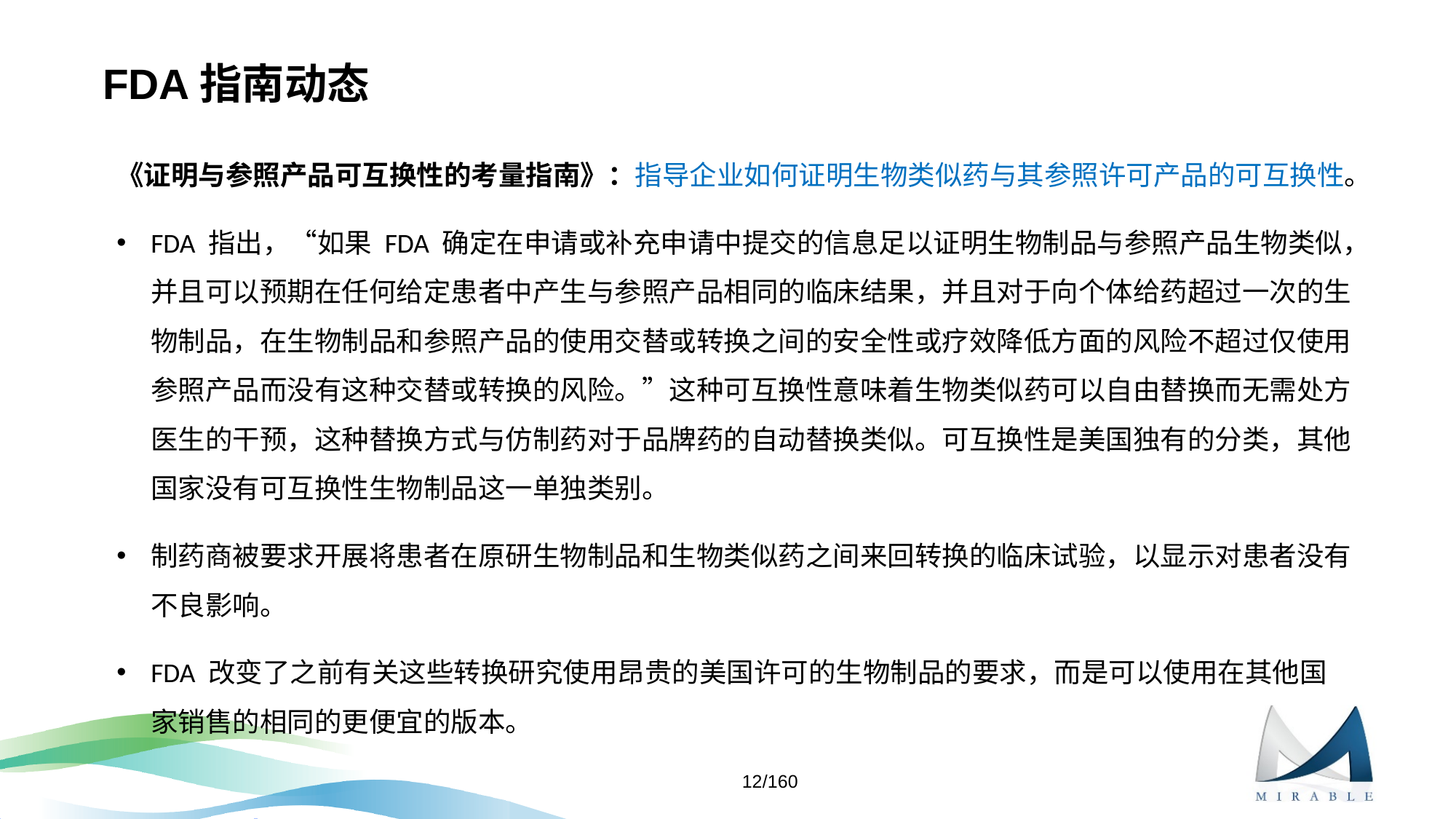

# FDA指南动态
《证明与参照产品可互换性的考量指南》：指导企业如何证明生物类似药与其参照许可产品的可互换性。
FDA 指出，“如果 FDA 确定在申请或补充申请中提交的信息足以证明生物制品与参照产品生物类似，并且可以预期在任何给定患者中产生与参照产品相同的临床结果，并且对于向个体给药超过一次的生物制品，在生物制品和参照产品的使用交替或转换之间的安全性或疗效降低方面的风险不超过仅使用参照产品而没有这种交替或转换的风险。”这种可互换性意味着生物类似药可以自由替换而无需处方医生的干预，这种替换方式与仿制药对于品牌药的自动替换类似。可互换性是美国独有的分类，其他国家没有可互换性生物制品这一单独类别。
制药商被要求开展将患者在原研生物制品和生物类似药之间来回转换的临床试验，以显示对患者没有不良影响。
FDA 改变了之前有关这些转换研究使用昂贵的美国许可的生物制品的要求，而是可以使用在其他国家销售的相同的更便宜的版本。
12/160